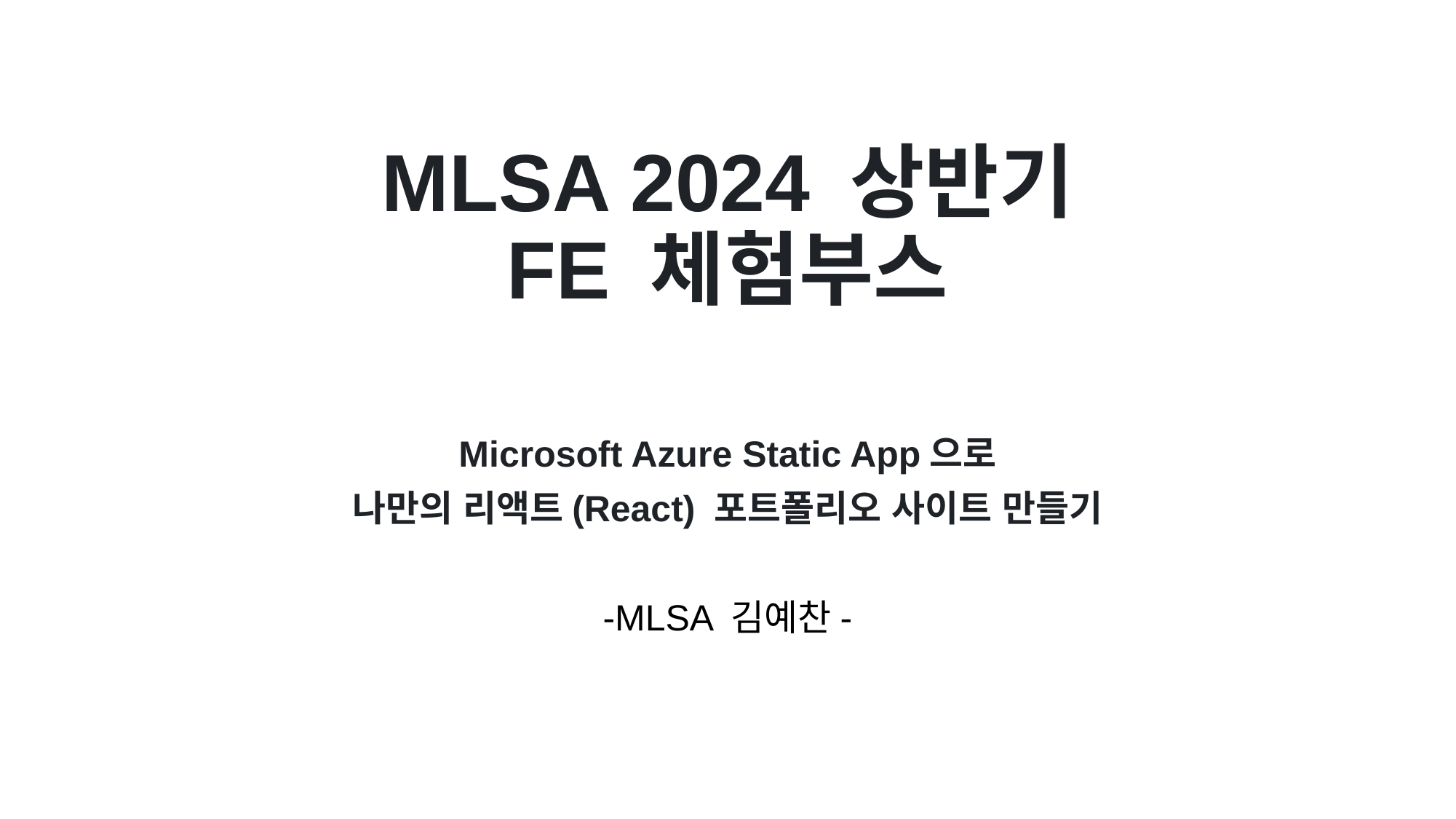

# MLSA 2024 상반기 FE 체험부스
Microsoft Azure Static App으로
나만의 리액트(React) 포트폴리오 사이트 만들기

-MLSA 김예찬-